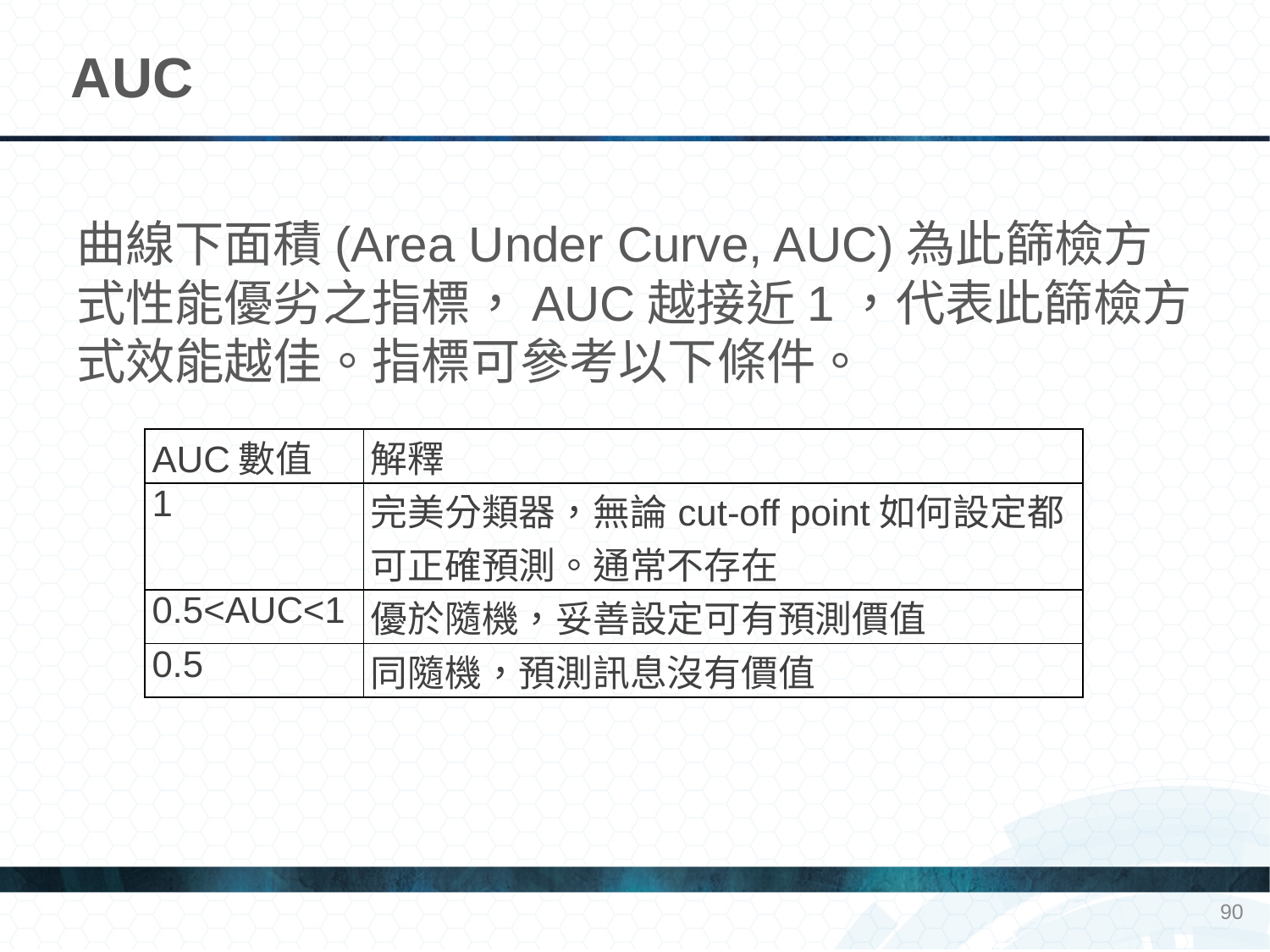

# AUC
曲線下面積(Area Under Curve, AUC)為此篩檢方式性能優劣之指標，AUC越接近1，代表此篩檢方式效能越佳。指標可參考以下條件。
| AUC數值 | 解釋 |
| --- | --- |
| 1 | 完美分類器，無論cut-off point如何設定都可正確預測。通常不存在 |
| 0.5<AUC<1 | 優於隨機，妥善設定可有預測價值 |
| 0.5 | 同隨機，預測訊息沒有價值 |
90